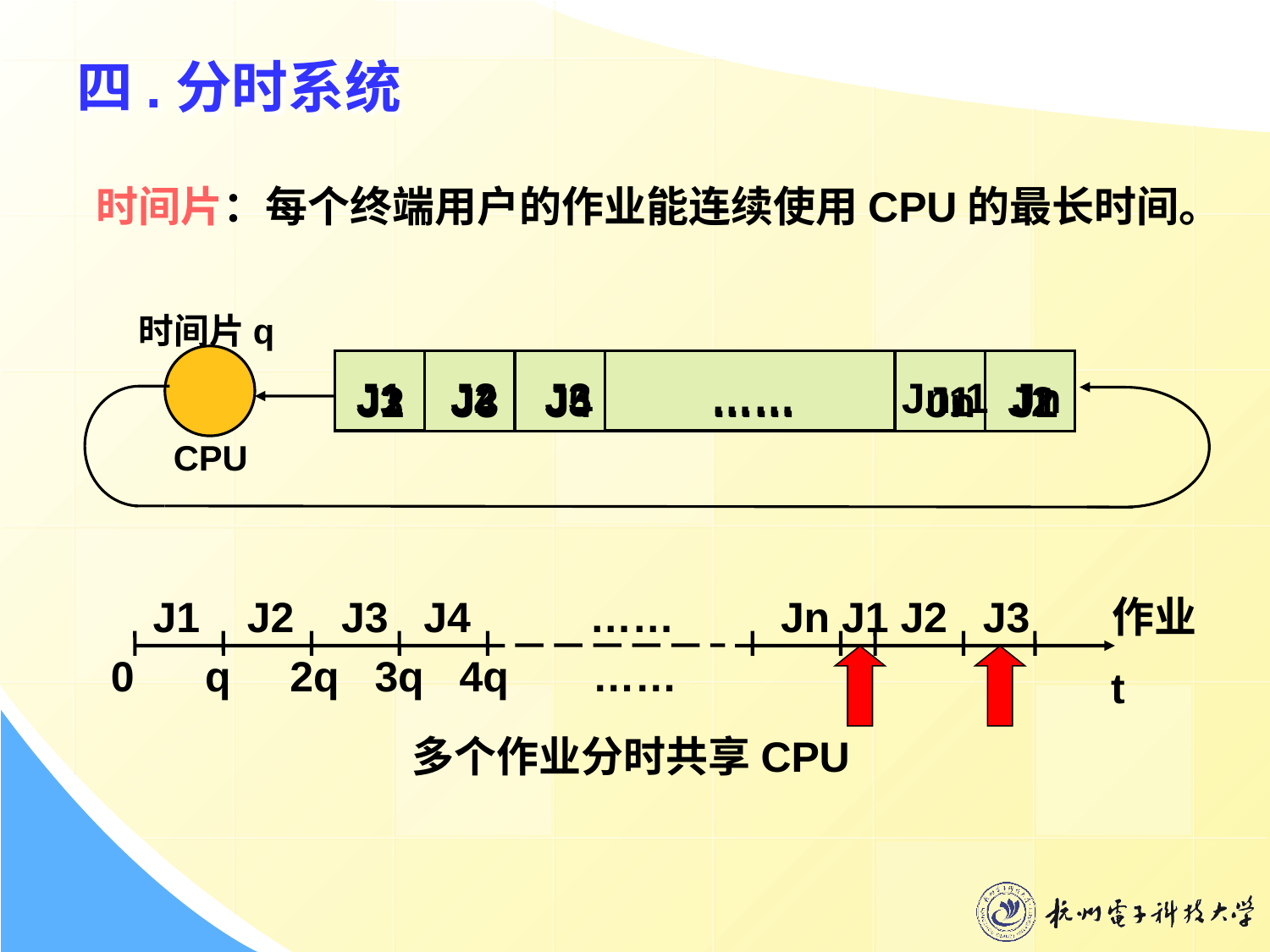

# 四.分时系统
时间片：每个终端用户的作业能连续使用CPU的最长时间。
时间片q

J1    J2    J3          ……         Jn-1  Jn
J3    J4    J5          ……           J1   J2
J2    J3    J4          ……           Jn   J1

CPU
 J1    J2    J3   J4          ……         Jn J1 J2   J3      作业

0      q     2q   3q   4q       ……
t

多个作业分时共享CPU